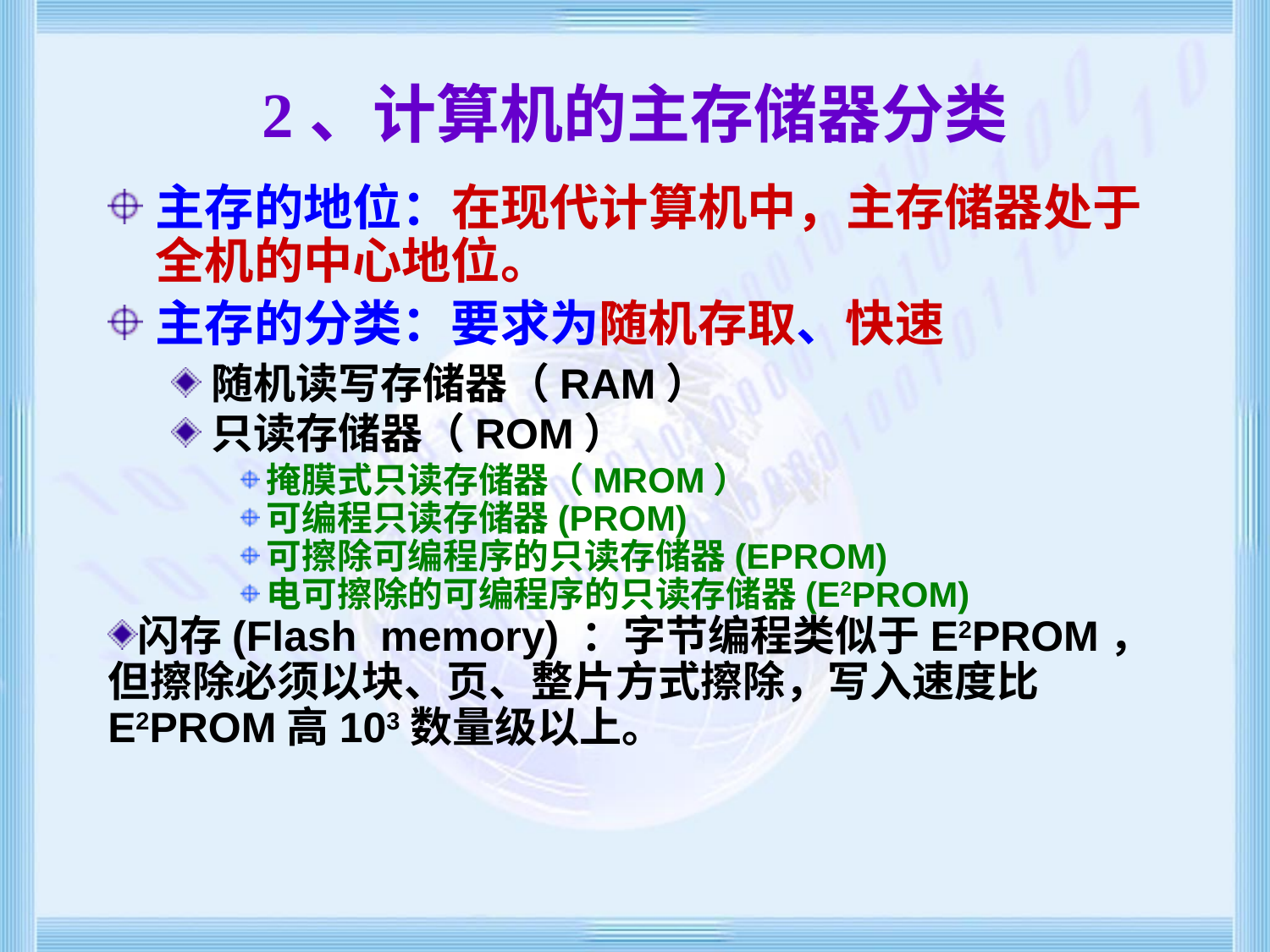

# 2、计算机的主存储器分类
主存的地位：在现代计算机中，主存储器处于全机的中心地位。
主存的分类：要求为随机存取、快速
随机读写存储器（RAM）
只读存储器（ROM）
掩膜式只读存储器（MROM）
可编程只读存储器(PROM)
可擦除可编程序的只读存储器(EPROM)
电可擦除的可编程序的只读存储器(E2PROM)
闪存(Flash  memory) ：字节编程类似于E2PROM，但擦除必须以块、页、整片方式擦除，写入速度比E2PROM高103数量级以上。

5